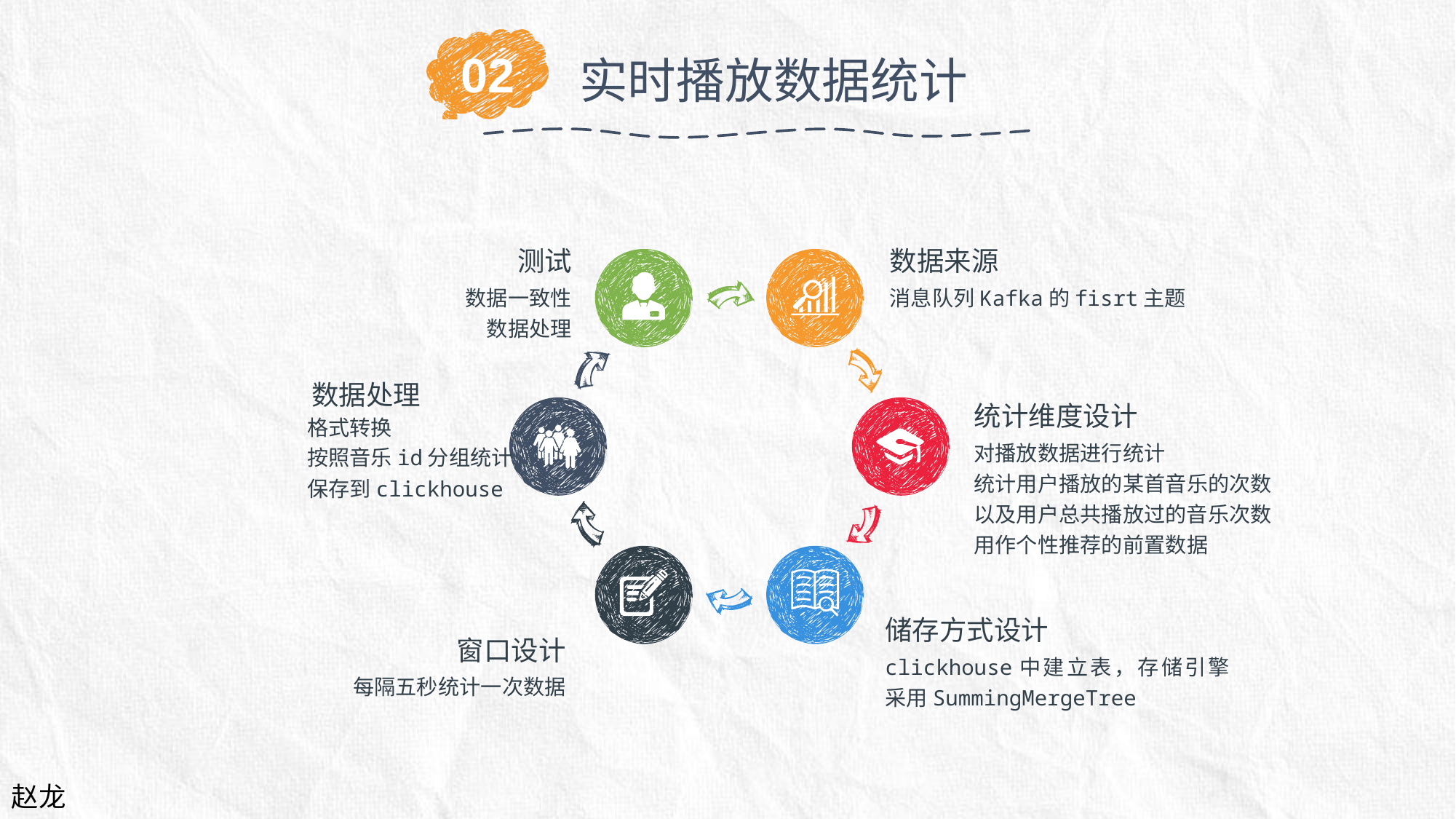

02
实时播放数据统计

测试
数据一致性
数据处理

数据来源
消息队列Kafka的fisrt主题

数据处理
格式转换
按照音乐id分组统计
保存到clickhouse
统计维度设计
对播放数据进行统计
统计用户播放的某首音乐的次数
以及用户总共播放过的音乐次数
用作个性推荐的前置数据
储存方式设计
clickhouse中建立表，存储引擎采用SummingMergeTree
窗口设计
每隔五秒统计一次数据
赵龙